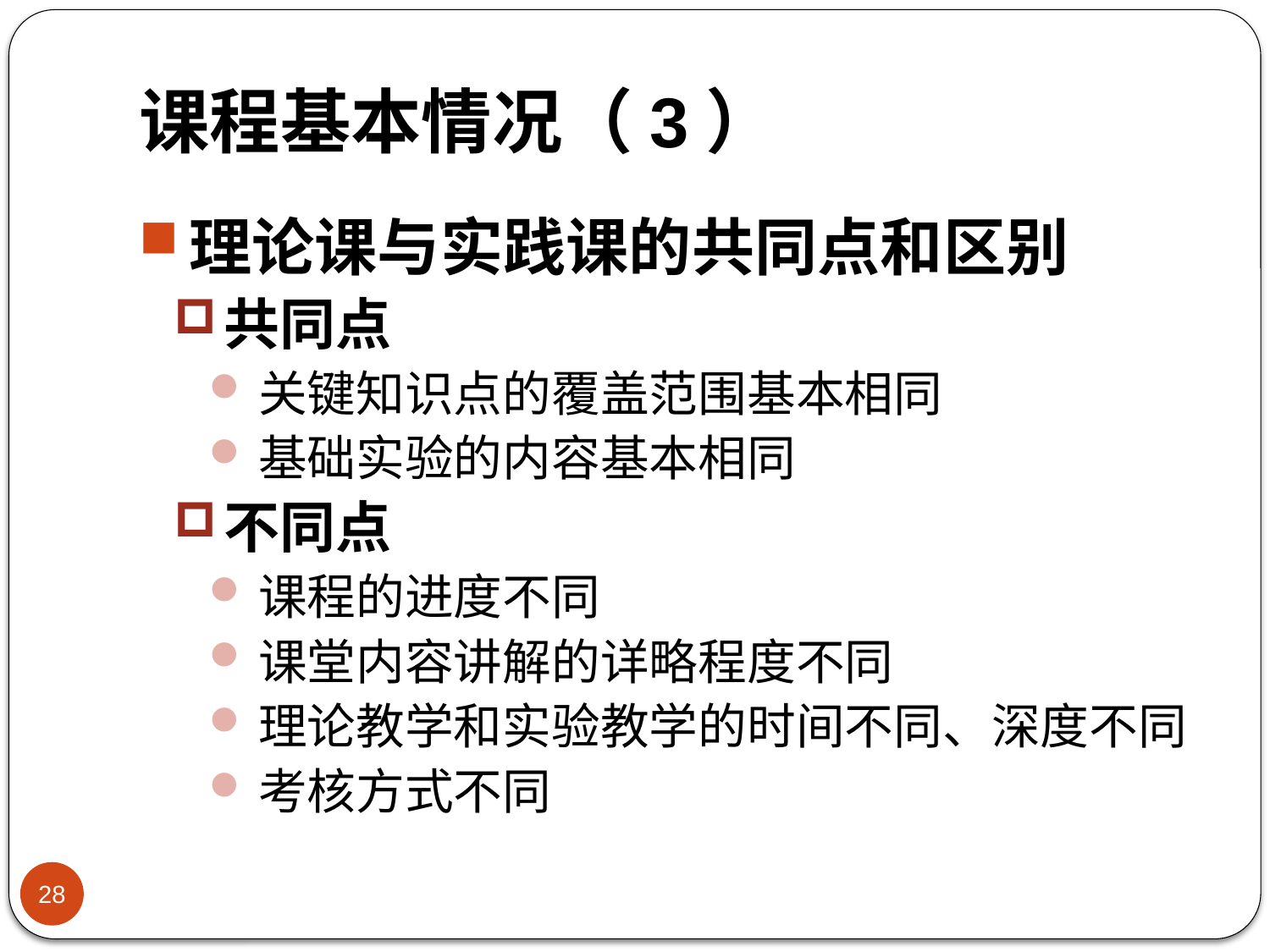

# 课程基本情况（3）
理论课与实践课的共同点和区别
共同点
关键知识点的覆盖范围基本相同
基础实验的内容基本相同
不同点
课程的进度不同
课堂内容讲解的详略程度不同
理论教学和实验教学的时间不同、深度不同
考核方式不同
28